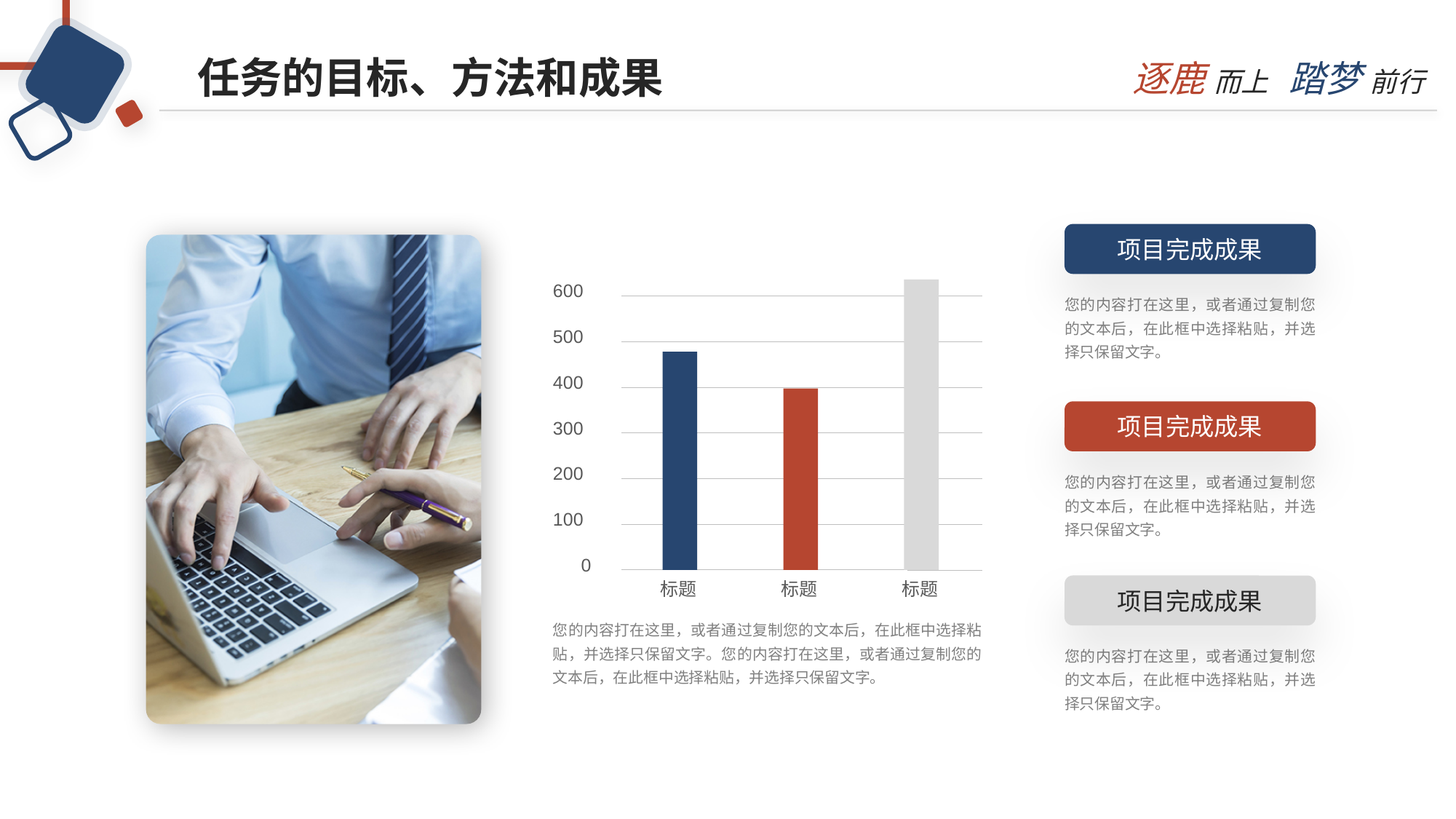

任务的目标、方法和成果
项目完成成果

600

您的内容打在这里，或者通过复制您的文本后，在此框中选择粘贴，并选择只保留文字。

500

400

项目完成成果
300

200
您的内容打在这里，或者通过复制您的文本后，在此框中选择粘贴，并选择只保留文字。

100

0

项目完成成果
标题
标题
标题
您的内容打在这里，或者通过复制您的文本后，在此框中选择粘贴，并选择只保留文字。您的内容打在这里，或者通过复制您的文本后，在此框中选择粘贴，并选择只保留文字。
您的内容打在这里，或者通过复制您的文本后，在此框中选择粘贴，并选择只保留文字。